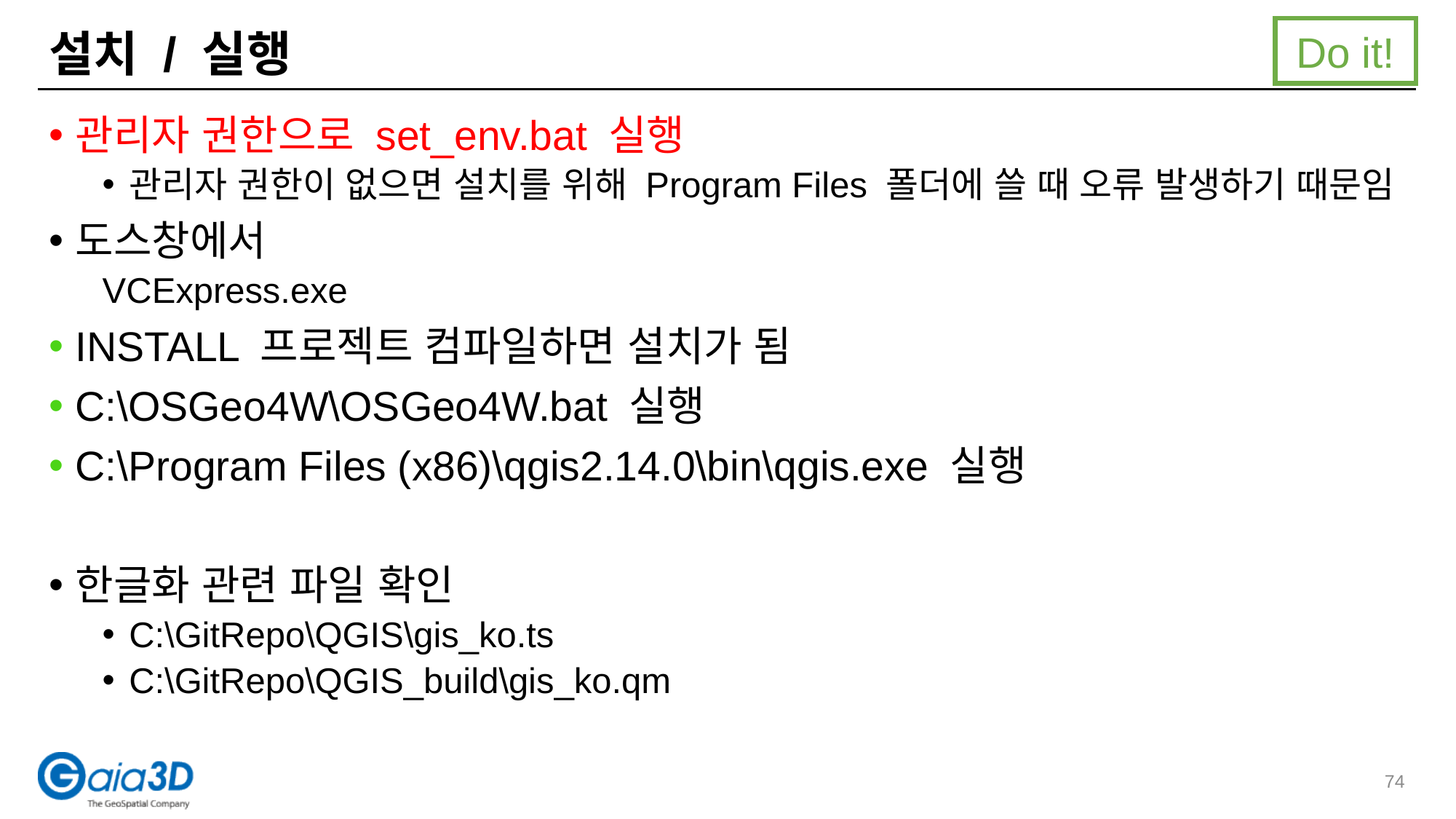

Do it!
# 설치 / 실행
관리자 권한으로 set_env.bat 실행
관리자 권한이 없으면 설치를 위해 Program Files 폴더에 쓸 때 오류 발생하기 때문임
도스창에서
VCExpress.exe
INSTALL 프로젝트 컴파일하면 설치가 됨
C:\OSGeo4W\OSGeo4W.bat 실행
C:\Program Files (x86)\qgis2.14.0\bin\qgis.exe 실행

한글화 관련 파일 확인
C:\GitRepo\QGIS\gis_ko.ts
C:\GitRepo\QGIS_build\gis_ko.qm

74